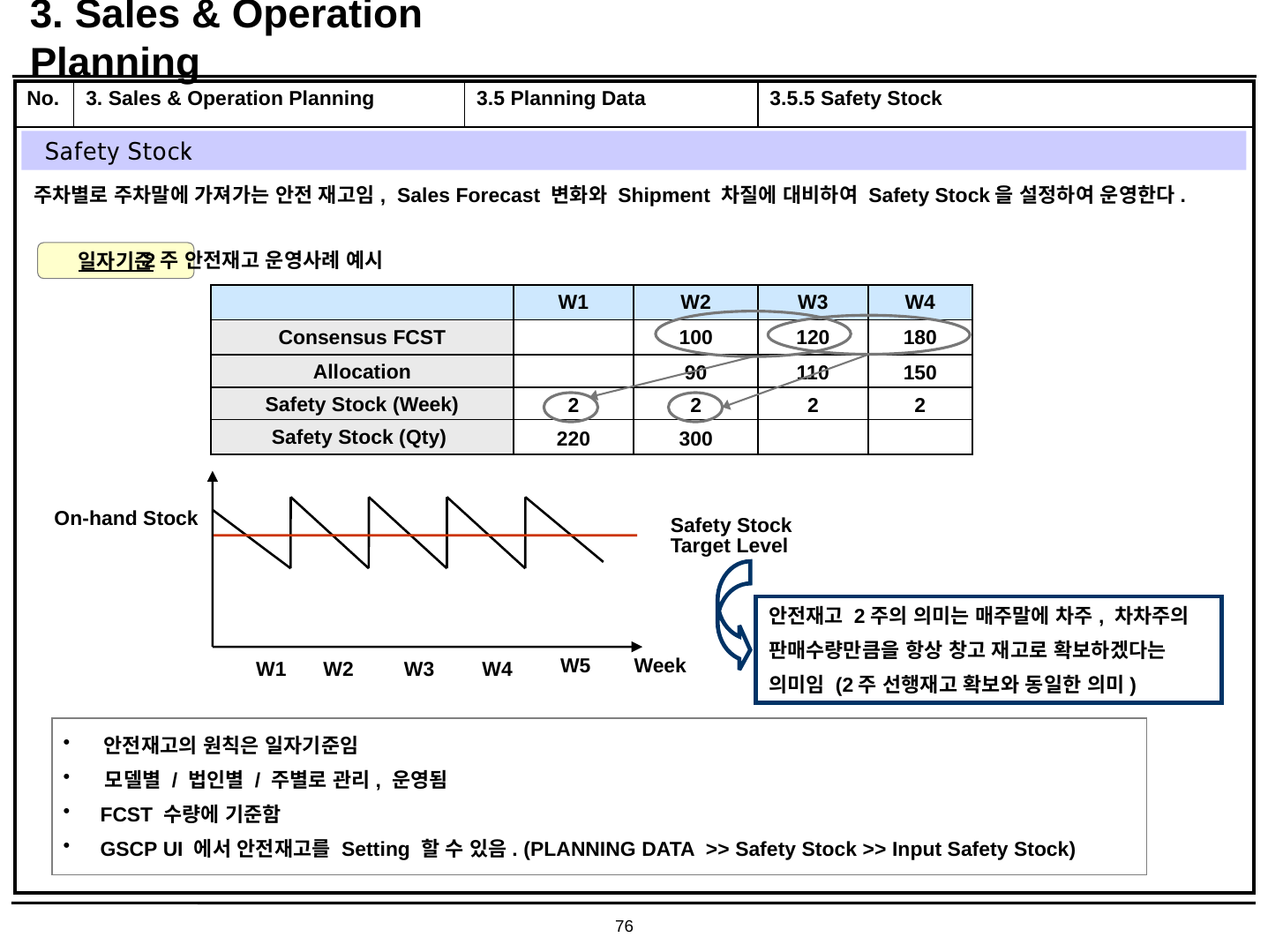

# 3. Sales & Operation Planning
| No. | 3. Sales & Operation Planning | 3.5 Planning Data | 3.5.5 Safety Stock |
| --- | --- | --- | --- |
|  |  |  |  |
Safety Stock
주차별로 주차말에 가져가는 안전 재고임,  Sales Forecast 변화와 Shipment 차질에 대비하여 Safety Stock을 설정하여 운영한다.
2주 안전재고 운영사례 예시
일자기준
|  | W1 | W2 | W3 | W4 |
| --- | --- | --- | --- | --- |
| Consensus FCST |  | 100 | 120 | 180 |
| Allocation |  | 90 | 110 | 150 |
| Safety Stock (Week) | 2 | 2 | 2 | 2 |
| Safety Stock (Qty) | 220 | 300 |  |  |

On-hand Stock

Safety Stock
Target Level

안전재고 2주의 의미는 매주말에 차주, 차차주의
판매수량만큼을 항상 창고 재고로 확보하겠다는
의미임 (2주 선행재고 확보와 동일한 의미)

W5
Week
W1
W2
W3
W4
 안전재고의 원칙은 일자기준임
 모델별 / 법인별 / 주별로 관리, 운영됨
 FCST 수량에 기준함
 GSCP UI 에서 안전재고를 Setting 할 수 있음. (PLANNING DATA  >> Safety Stock >> Input Safety Stock)
76